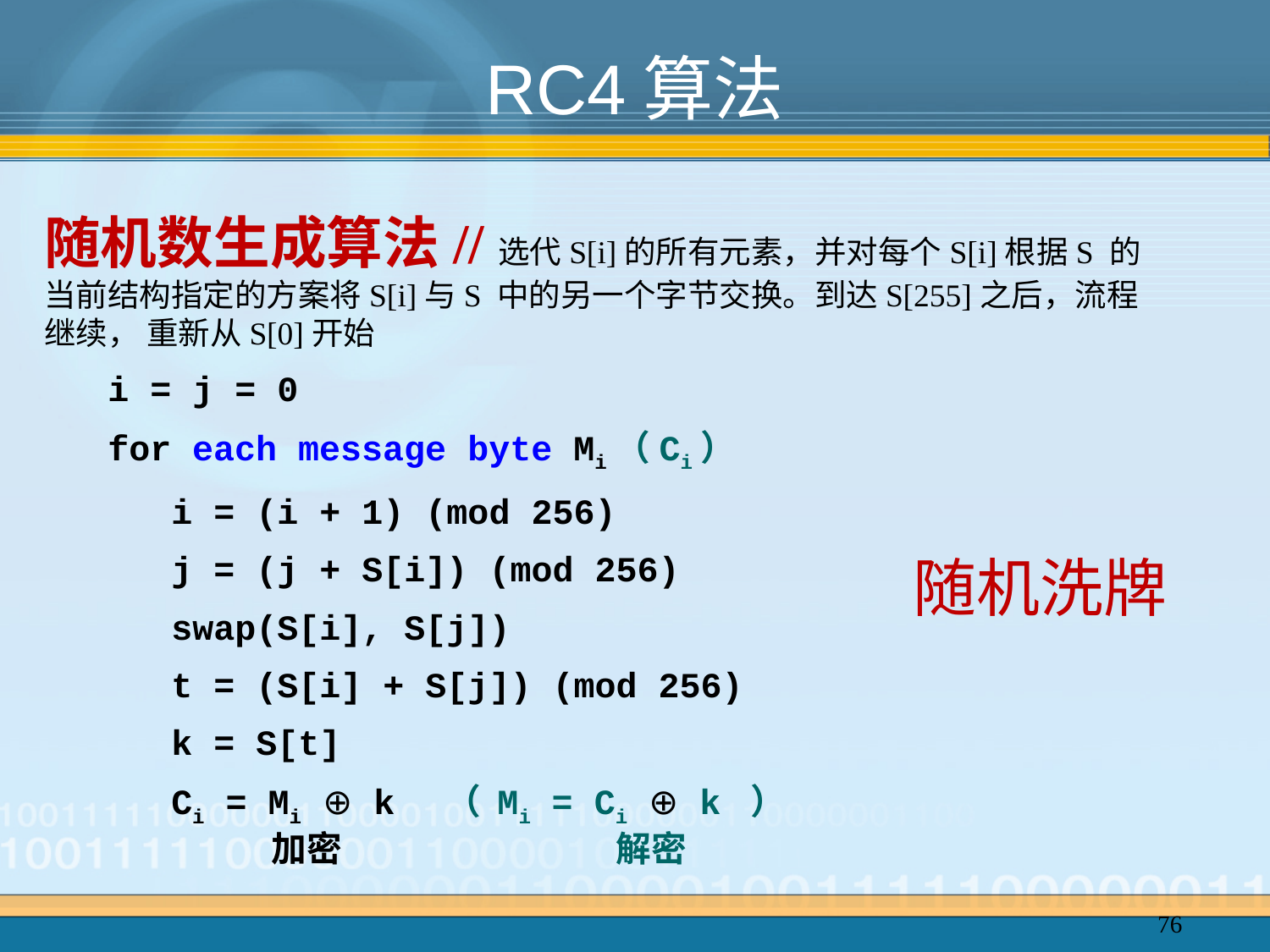

# RC4算法
随机数生成算法//选代S[i]的所有元素，并对每个S[i]根据S 的当前结构指定的方案将S[i]与S 中的另一个字节交换。到达S[255]之后，流程继续， 重新从S[0]开始
i = j = 0
for each message byte Mi（Ci）
i = (i + 1) (mod 256)
j = (j + S[i]) (mod 256)
swap(S[i], S[j])
t = (S[i] + S[j]) (mod 256)
k = S[t]
Ci = Mi ⊕ k  （ Mi = Ci ⊕ k ）
随机洗牌
加密
解密
76